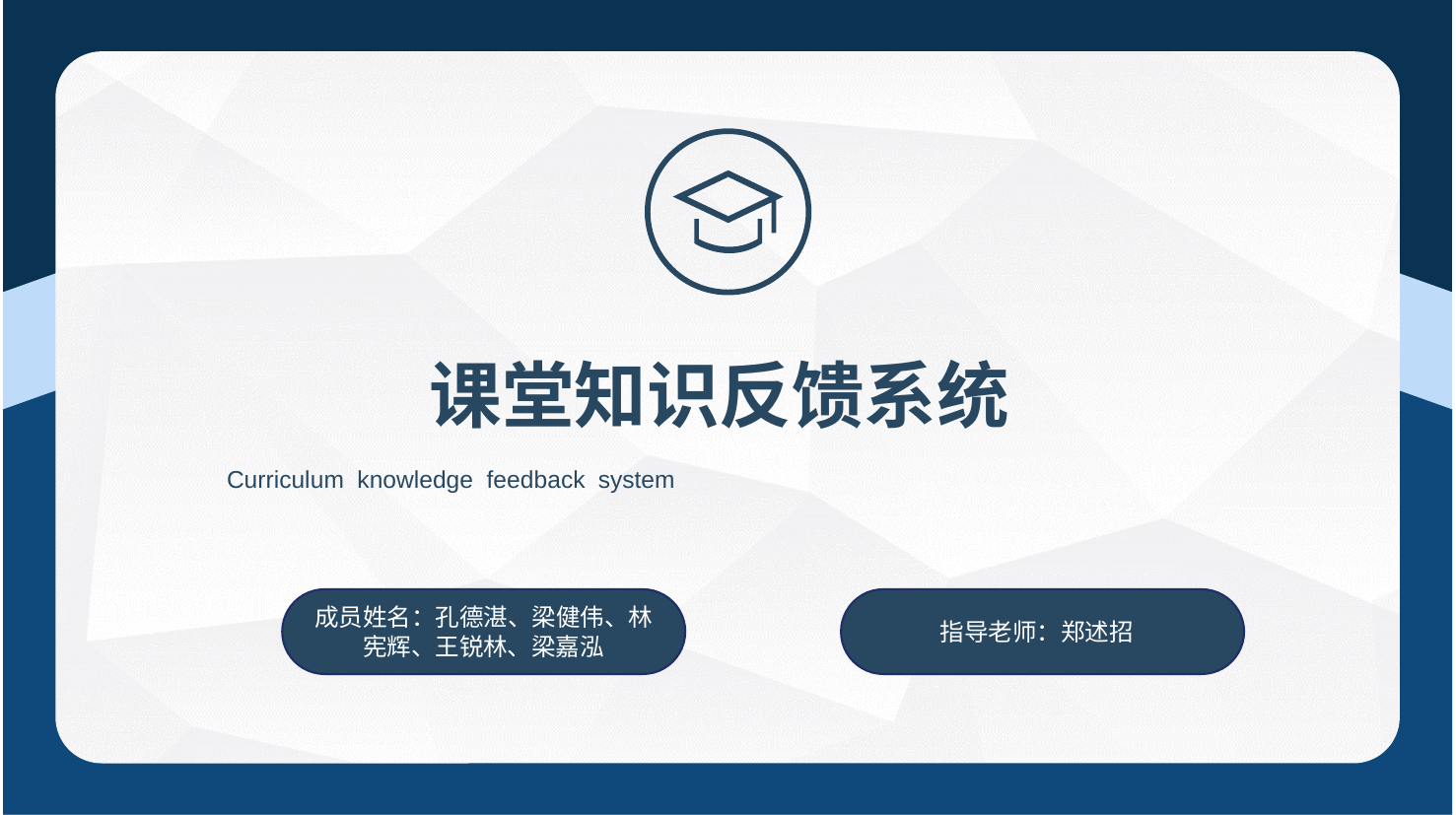

课堂知识反馈系统
Curriculum  knowledge  feedback  system

成员姓名：孔德湛、梁健伟、林宪辉、王锐林、梁嘉泓

指导老师：郑述招
子煜